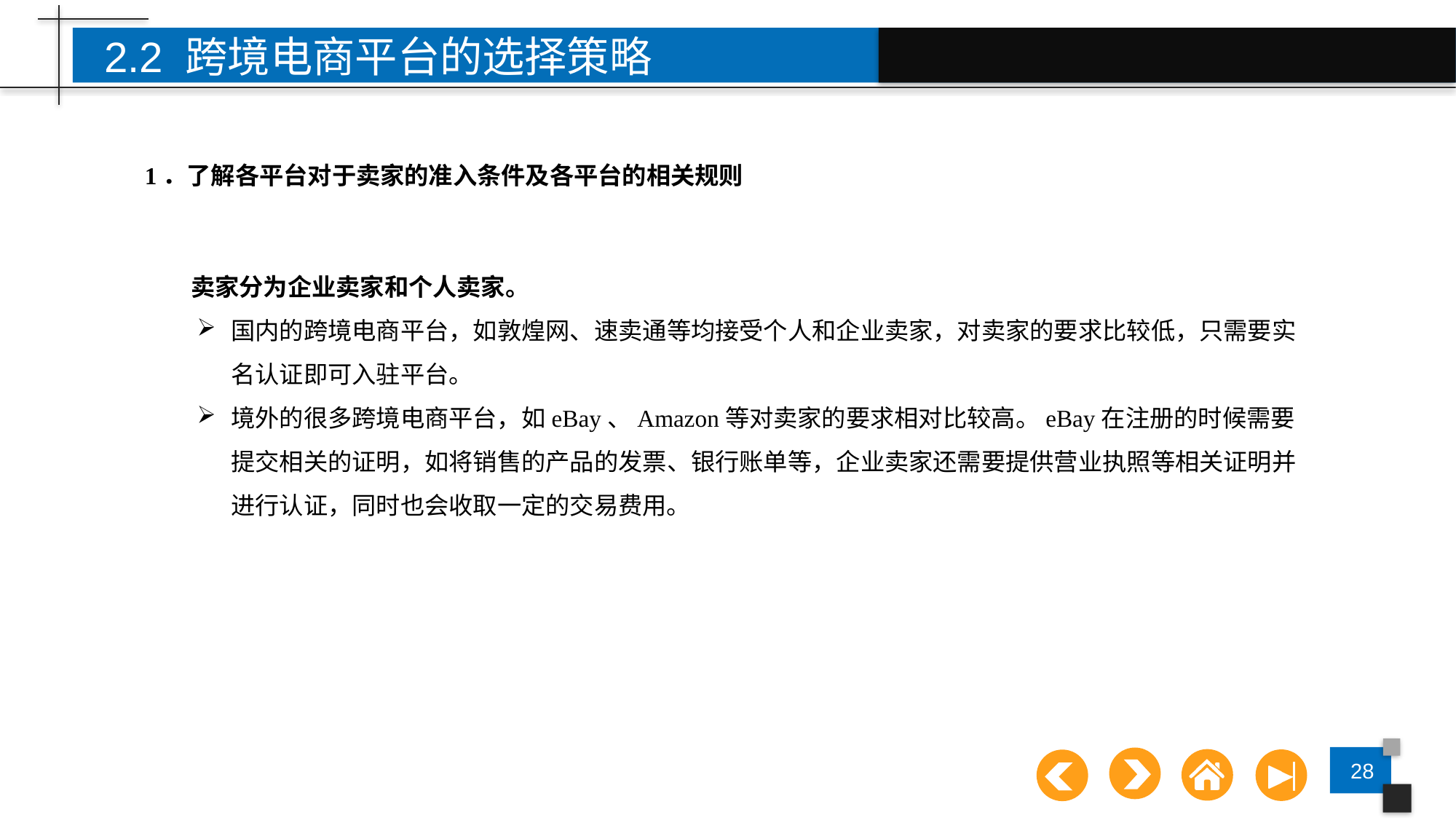

2.2 跨境电商平台的选择策略
1．了解各平台对于卖家的准入条件及各平台的相关规则
卖家分为企业卖家和个人卖家。
国内的跨境电商平台，如敦煌网、速卖通等均接受个人和企业卖家，对卖家的要求比较低，只需要实名认证即可入驻平台。
境外的很多跨境电商平台，如eBay、Amazon等对卖家的要求相对比较高。eBay在注册的时候需要提交相关的证明，如将销售的产品的发票、银行账单等，企业卖家还需要提供营业执照等相关证明并进行认证，同时也会收取一定的交易费用。